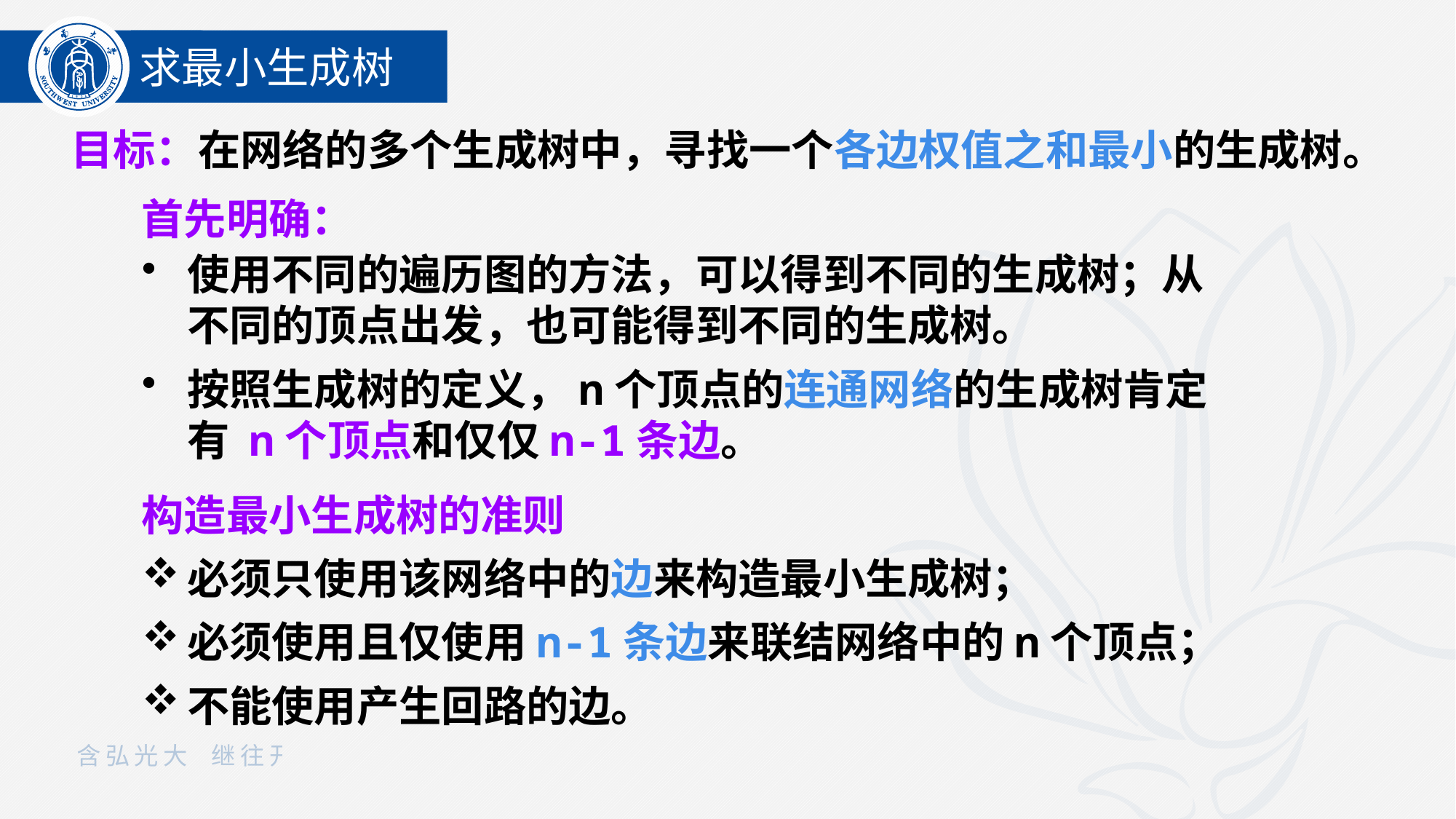

求最小生成树
目标：在网络的多个生成树中，寻找一个各边权值之和最小的生成树。
首先明确：
使用不同的遍历图的方法，可以得到不同的生成树；从不同的顶点出发，也可能得到不同的生成树。
按照生成树的定义，n个顶点的连通网络的生成树肯定有 n个顶点和仅仅n-1条边。
构造最小生成树的准则
必须只使用该网络中的边来构造最小生成树；
必须使用且仅使用n-1条边来联结网络中的n个顶点；
不能使用产生回路的边。